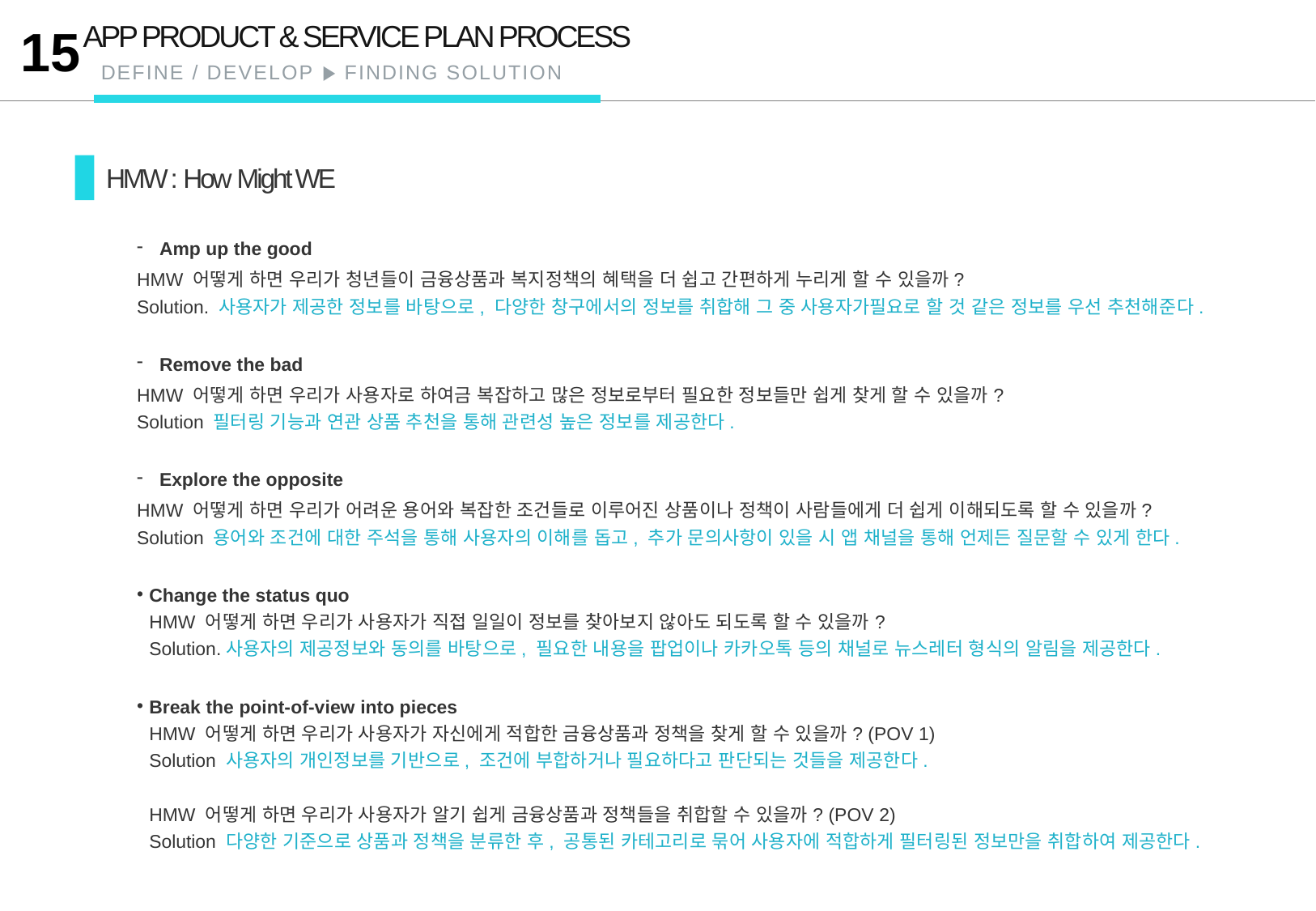

APP PRODUCT & SERVICE PLAN PROCESS
15
DEFINE / DEVELOP ▶ FINDING SOLUTION
HMW : How Might WE

Amp up the good
HMW 어떻게 하면 우리가 청년들이 금융상품과 복지정책의 혜택을 더 쉽고 간편하게 누리게 할 수 있을까?
Solution. 사용자가 제공한 정보를 바탕으로, 다양한 창구에서의 정보를 취합해 그 중 사용자가필요로 할 것 같은 정보를 우선 추천해준다.
Remove the bad
HMW 어떻게 하면 우리가 사용자로 하여금 복잡하고 많은 정보로부터 필요한 정보들만 쉽게 찾게 할 수 있을까?
Solution 필터링 기능과 연관 상품 추천을 통해 관련성 높은 정보를 제공한다.
Explore the opposite
HMW 어떻게 하면 우리가 어려운 용어와 복잡한 조건들로 이루어진 상품이나 정책이 사람들에게 더 쉽게 이해되도록 할 수 있을까?
Solution 용어와 조건에 대한 주석을 통해 사용자의 이해를 돕고, 추가 문의사항이 있을 시 앱 채널을 통해 언제든 질문할 수 있게 한다.
Change the status quo
HMW 어떻게 하면 우리가 사용자가 직접 일일이 정보를 찾아보지 않아도 되도록 할 수 있을까?
Solution.사용자의 제공정보와 동의를 바탕으로, 필요한 내용을 팝업이나 카카오톡 등의 채널로 뉴스레터 형식의 알림을 제공한다.
Break the point-of-view into pieces
HMW 어떻게 하면 우리가 사용자가 자신에게 적합한 금융상품과 정책을 찾게 할 수 있을까? (POV 1)
Solution 사용자의 개인정보를 기반으로, 조건에 부합하거나 필요하다고 판단되는 것들을 제공한다.
HMW 어떻게 하면 우리가 사용자가 알기 쉽게 금융상품과 정책들을 취합할 수 있을까? (POV 2)
Solution 다양한 기준으로 상품과 정책을 분류한 후, 공통된 카테고리로 묶어 사용자에 적합하게 필터링된 정보만을 취합하여 제공한다.
내용 입력